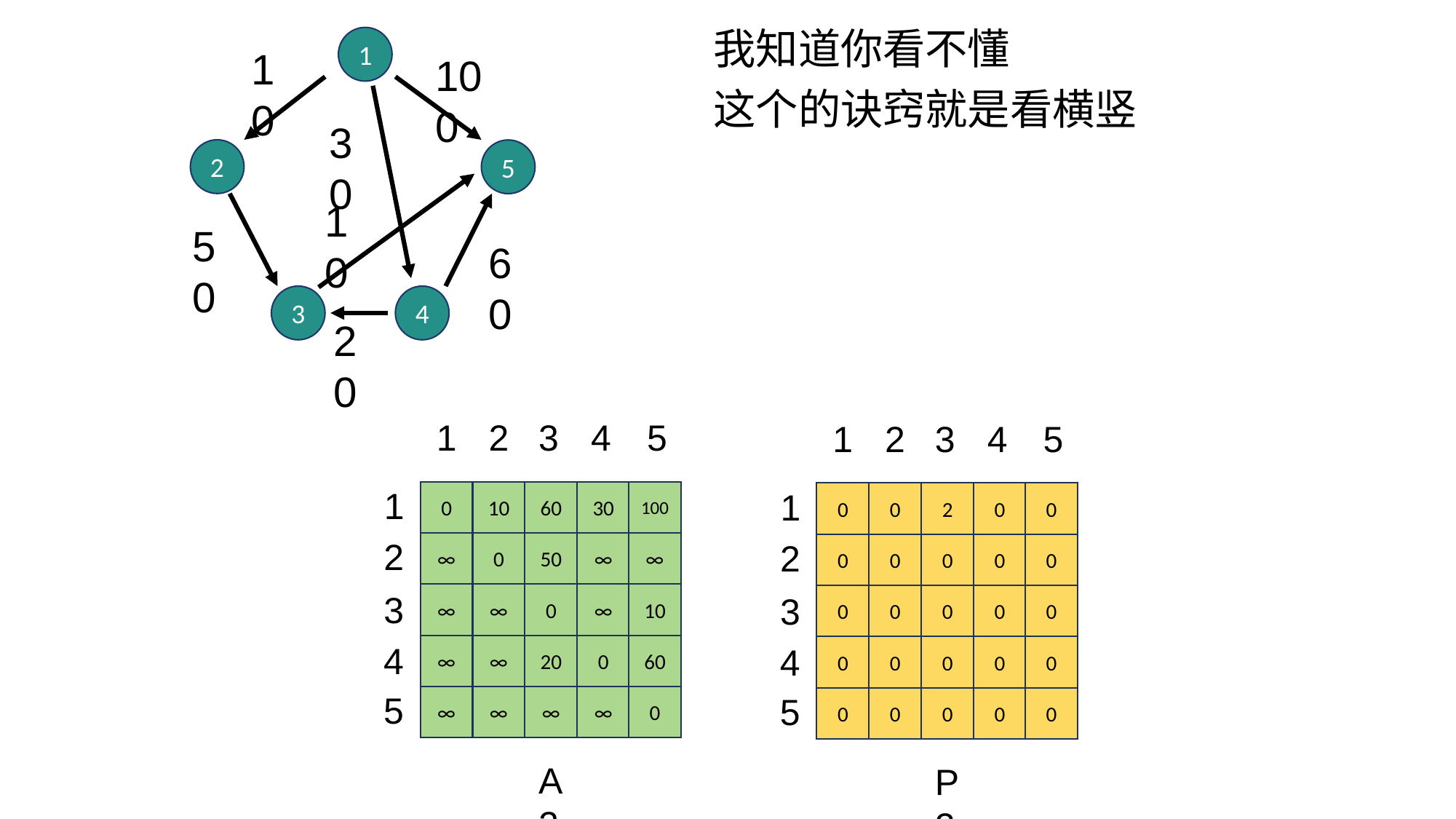

我知道你看不懂
1
10
100
这个的诀窍就是看横竖
30
2
5
10
50
60
3
4
20
4
5
3
2
1
4
5
3
2
1
1
1
10
30
100
0
60
0
0
0
0
2
2
2
0
∞
∞
∞
50
0
0
0
0
0
3
3
∞
∞
10
∞
0
0
0
0
0
0
4
4
∞
0
60
∞
20
0
0
0
0
0
5
5
∞
∞
0
∞
∞
0
0
0
0
0
A2
P2